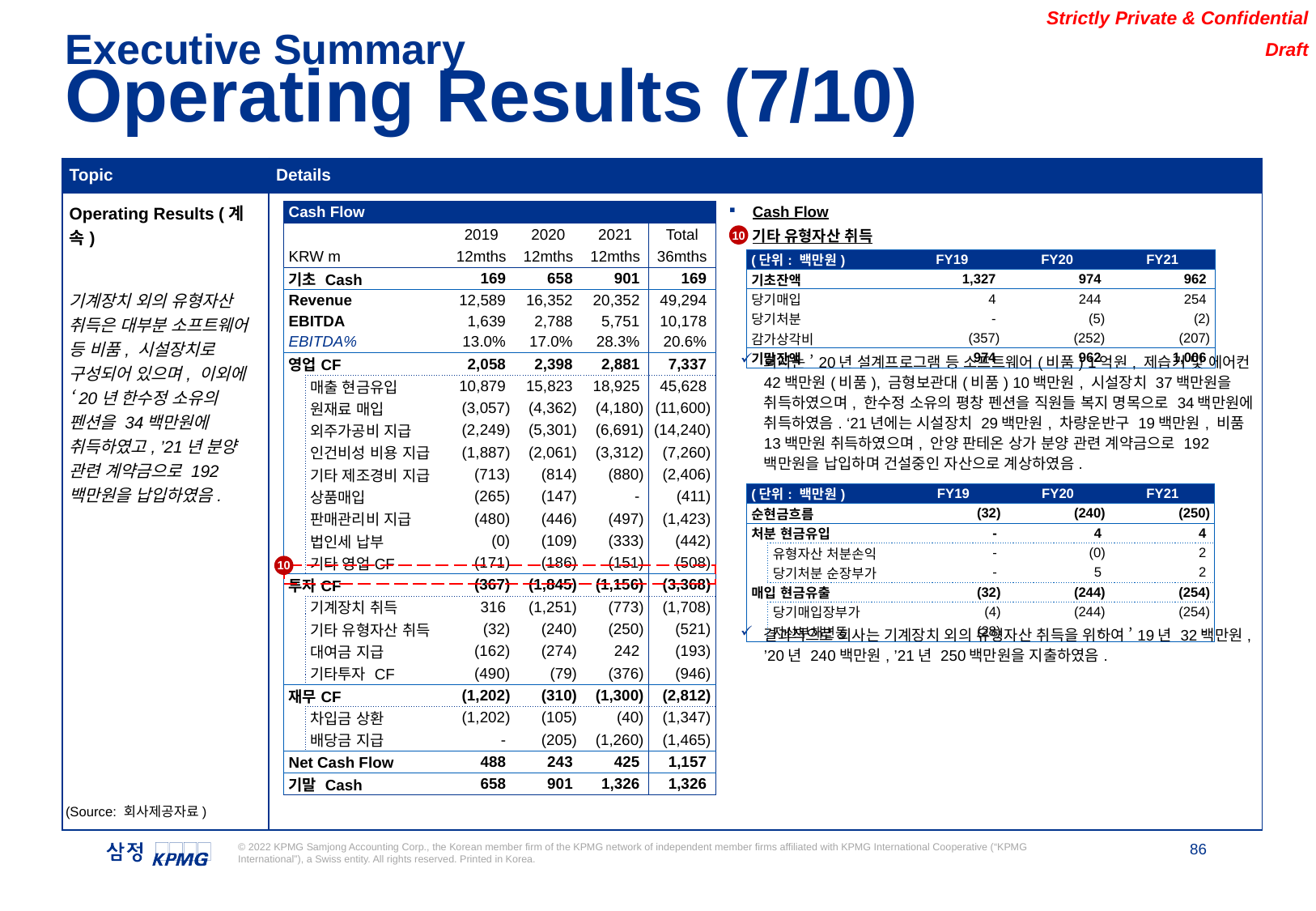

Executive Summary
Operating Results (7/10)
| Topic | Details |
| --- | --- |
| Operating Results (계속) 기계장치 외의 유형자산 취득은 대부분 소프트웨어 등 비품, 시설장치로 구성되어 있으며, 이외에 ‘20년 한수정 소유의 펜션을 34백만원에 취득하였고, ’21년 분양 관련 계약금으로 192백만원을 납입하였음. | Cash Flow 기타 유형자산 취득 회사는 ’20년 설계프로그램 등 소프트웨어(비품) 1억원, 제습기 및 에어컨 42백만원(비품), 금형보관대(비품) 10백만원, 시설장치 37백만원을 취득하였으며, 한수정 소유의 평창 펜션을 직원들 복지 명목으로 34백만원에 취득하였음. ‘21년에는 시설장치 29백만원, 차량운반구 19백만원, 비품 13백만원 취득하였으며, 안양 판테온 상가 분양 관련 계약금으로 192백만원을 납입하며 건설중인 자산으로 계상하였음. 결과적으로 회사는 기계장치 외의 유형자산 취득을 위하여 ’19년 32백만원, ’20년 240백만원, ’21년 250백만원을 지출하였음. |
| Cash Flow |  |  |  |  |  |  |
| --- | --- | --- | --- | --- | --- | --- |
|  |  |  | 2019 | 2020 | 2021 | Total |
| KRW m |  |  | 12mths | 12mths | 12mths | 36mths |
| 기초 Cash |  |  | 169 | 658 | 901 | 169 |
| Revenue |  |  | 12,589 | 16,352 | 20,352 | 49,294 |
| EBITDA |  |  | 1,639 | 2,788 | 5,751 | 10,178 |
| EBITDA% |  |  | 13.0% | 17.0% | 28.3% | 20.6% |
| 영업CF |  |  | 2,058 | 2,398 | 2,881 | 7,337 |
|  | 매출 현금유입 |  | 10,879 | 15,823 | 18,925 | 45,628 |
|  | 원재료 매입 |  | (3,057) | (4,362) | (4,180) | (11,600) |
|  | 외주가공비 지급 |  | (2,249) | (5,301) | (6,691) | (14,240) |
|  | 인건비성 비용 지급 |  | (1,887) | (2,061) | (3,312) | (7,260) |
|  | 기타 제조경비 지급 |  | (713) | (814) | (880) | (2,406) |
|  | 상품매입 |  | (265) | (147) | - | (411) |
|  | 판매관리비 지급 |  | (480) | (446) | (497) | (1,423) |
|  | 법인세 납부 |  | (0) | (109) | (333) | (442) |
|  | 기타 영업CF |  | (171) | (186) | (151) | (508) |
| 투자CF |  |  | (367) | (1,845) | (1,156) | (3,368) |
|  | 기계장치 취득 |  | 316 | (1,251) | (773) | (1,708) |
|  | 기타 유형자산 취득 |  | (32) | (240) | (250) | (521) |
|  | 대여금 지급 |  | (162) | (274) | 242 | (193) |
|  | 기타투자 CF |  | (490) | (79) | (376) | (946) |
| 재무CF |  |  | (1,202) | (310) | (1,300) | (2,812) |
|  | 차입금 상환 |  | (1,202) | (105) | (40) | (1,347) |
|  | 배당금 지급 |  | - | (205) | (1,260) | (1,465) |
| Net Cash Flow |  |  | 488 | 243 | 425 | 1,157 |
| 기말 Cash |  |  | 658 | 901 | 1,326 | 1,326 |
10
| (단위: 백만원) | FY19 | FY20 | FY21 |
| --- | --- | --- | --- |
| 기초잔액 | 1,327 | 974 | 962 |
| 당기매입 | 4 | 244 | 254 |
| 당기처분 | - | (5) | (2) |
| 감가상각비 | (357) | (252) | (207) |
| 기말잔액 | 974 | 962 | 1,006 |
| (단위: 백만원) |  | FY19 | FY20 | FY21 |
| --- | --- | --- | --- | --- |
| 순현금흐름 |  | (32) | (240) | (250) |
| 처분 현금유입 |  | - | 4 | 4 |
|  | 유형자산 처분손익 | - | (0) | 2 |
|  | 당기처분 순장부가 | - | 5 | 2 |
| 매입 현금유출 |  | (32) | (244) | (254) |
|  | 당기매입장부가 | (4) | (244) | (254) |
|  | 자산부채변동 | (28) | - | - |
10

(Source: 회사제공자료)